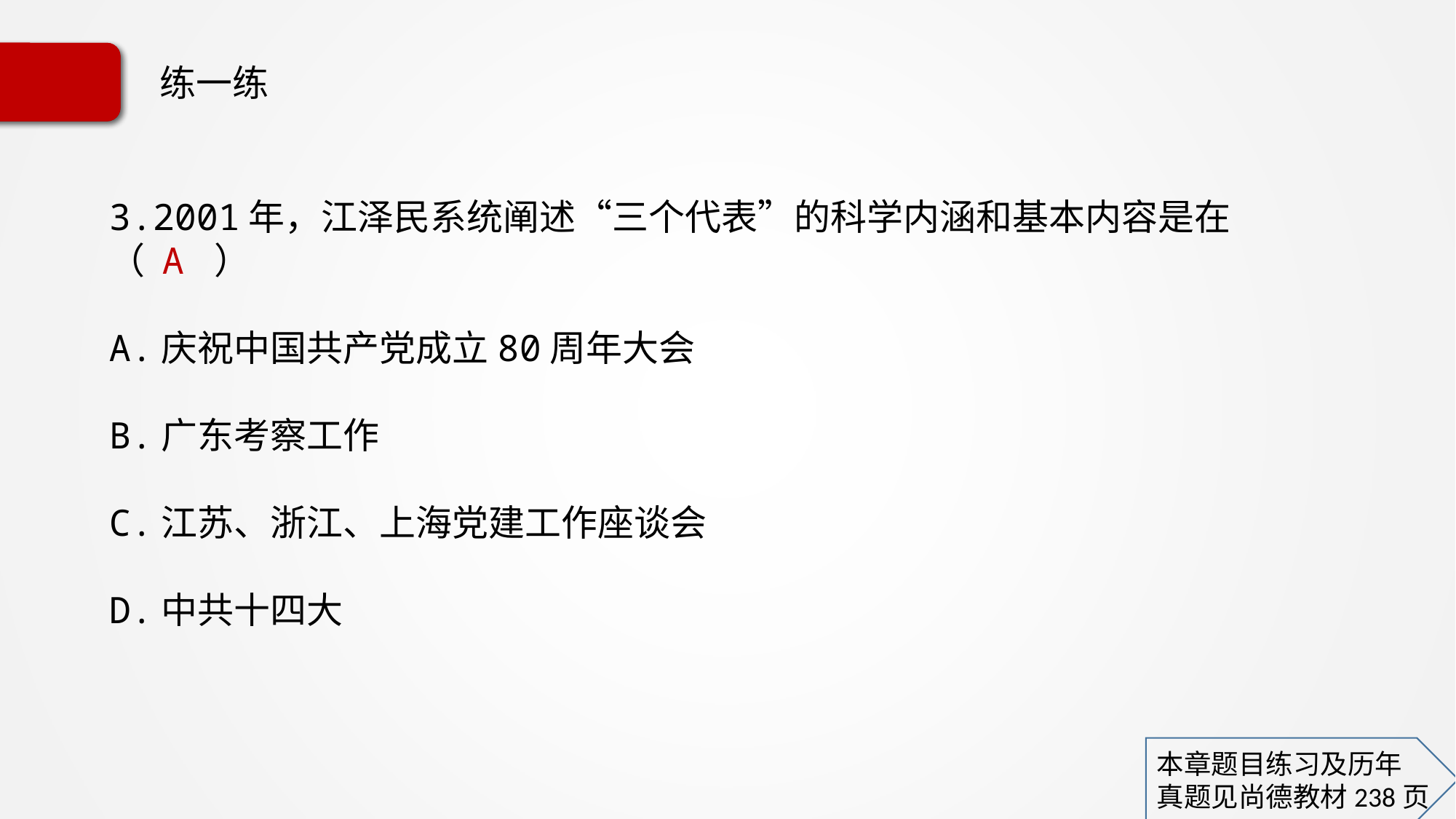

# 练一练
3.2001年，江泽民系统阐述“三个代表”的科学内涵和基本内容是在（ A ）

A.庆祝中国共产党成立80周年大会

B.广东考察工作

C.江苏、浙江、上海党建工作座谈会

D.中共十四大

本章题目练习及历年
真题见尚德教材238页